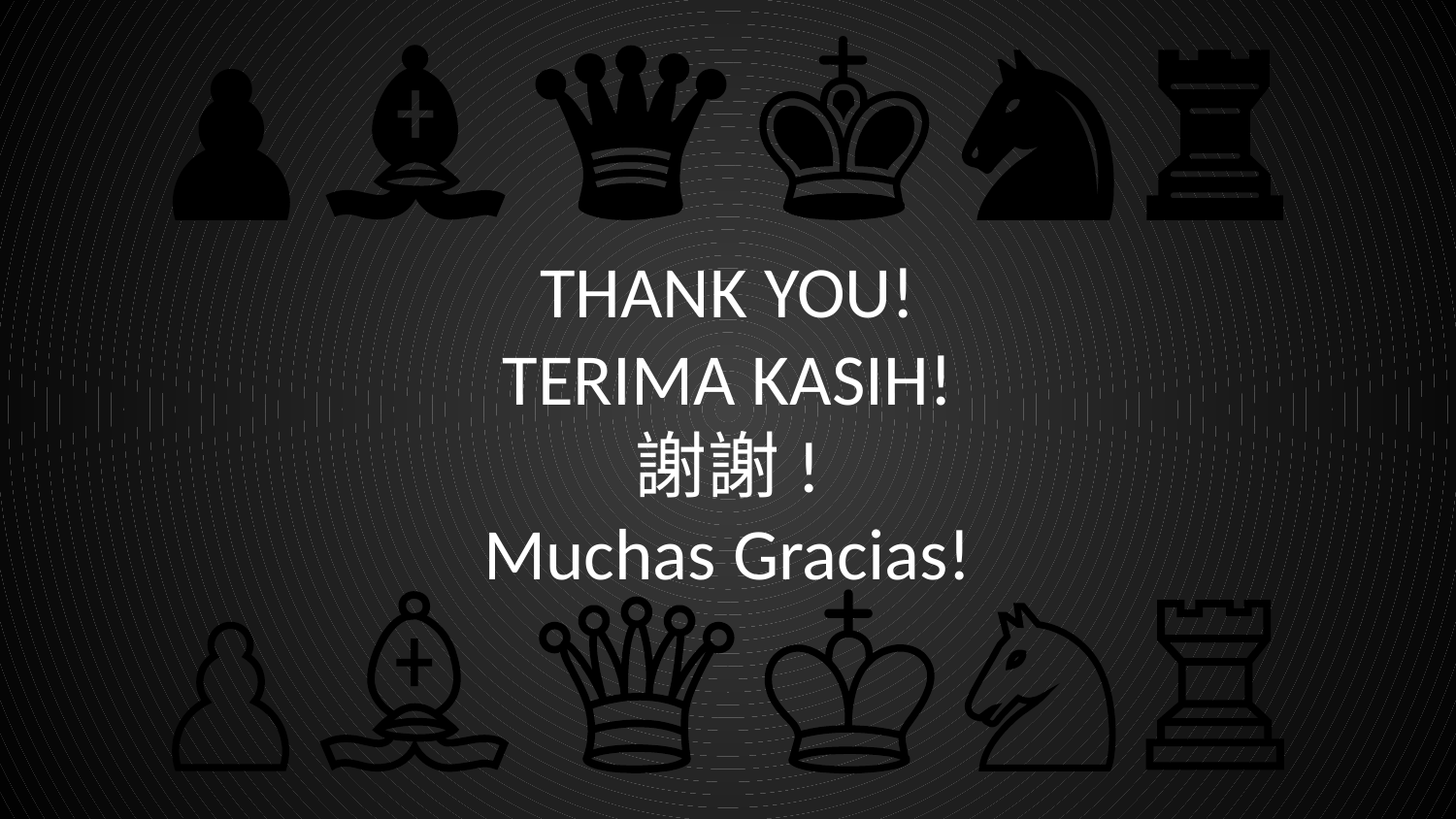

# THANK YOU!
TERIMA KASIH!
謝謝!
Muchas Gracias!